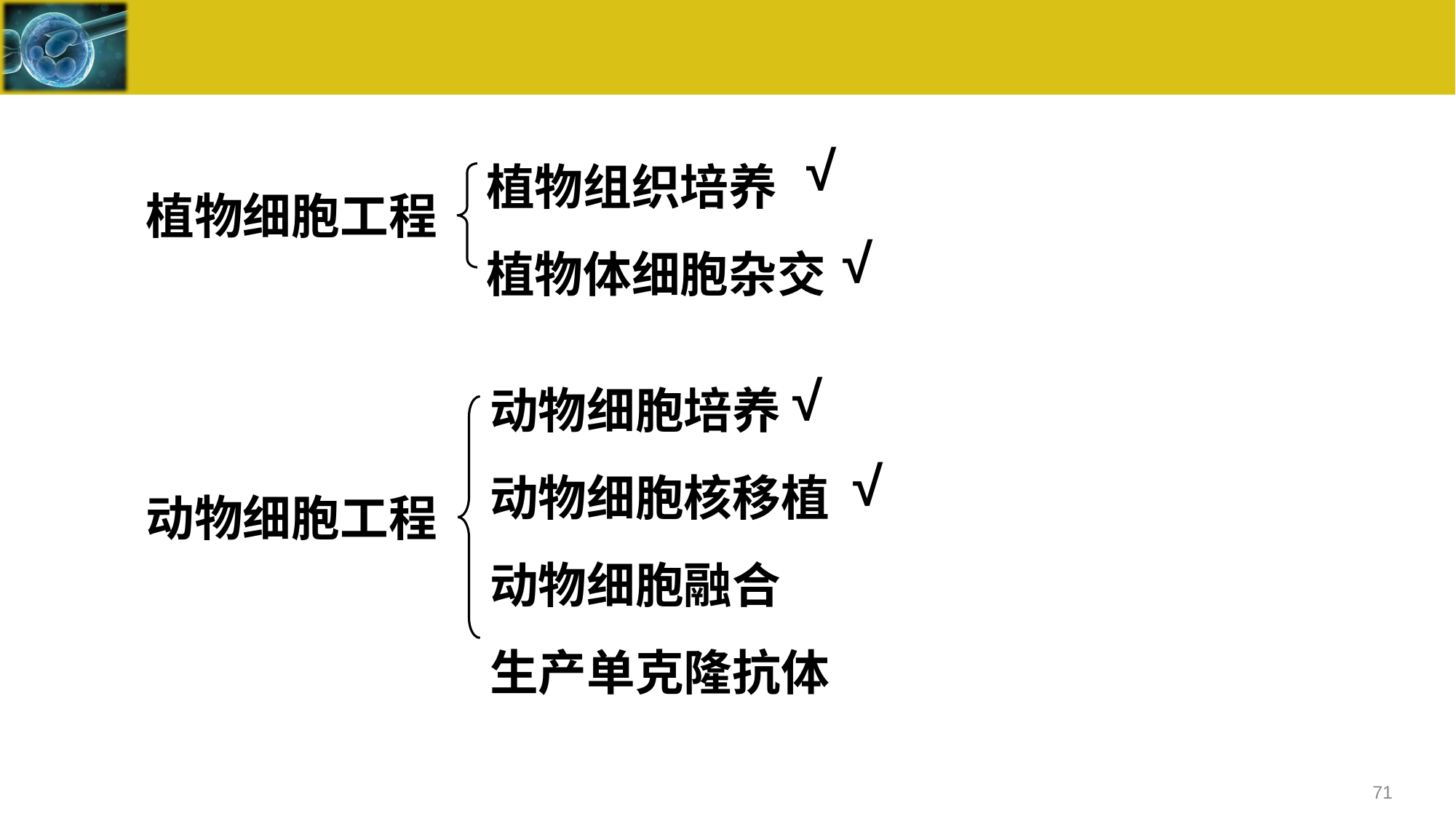

植物组织培养
植物体细胞杂交
√

植物细胞工程
√
动物细胞培养
动物细胞核移植
动物细胞融合
生产单克隆抗体
√

√
动物细胞工程
71